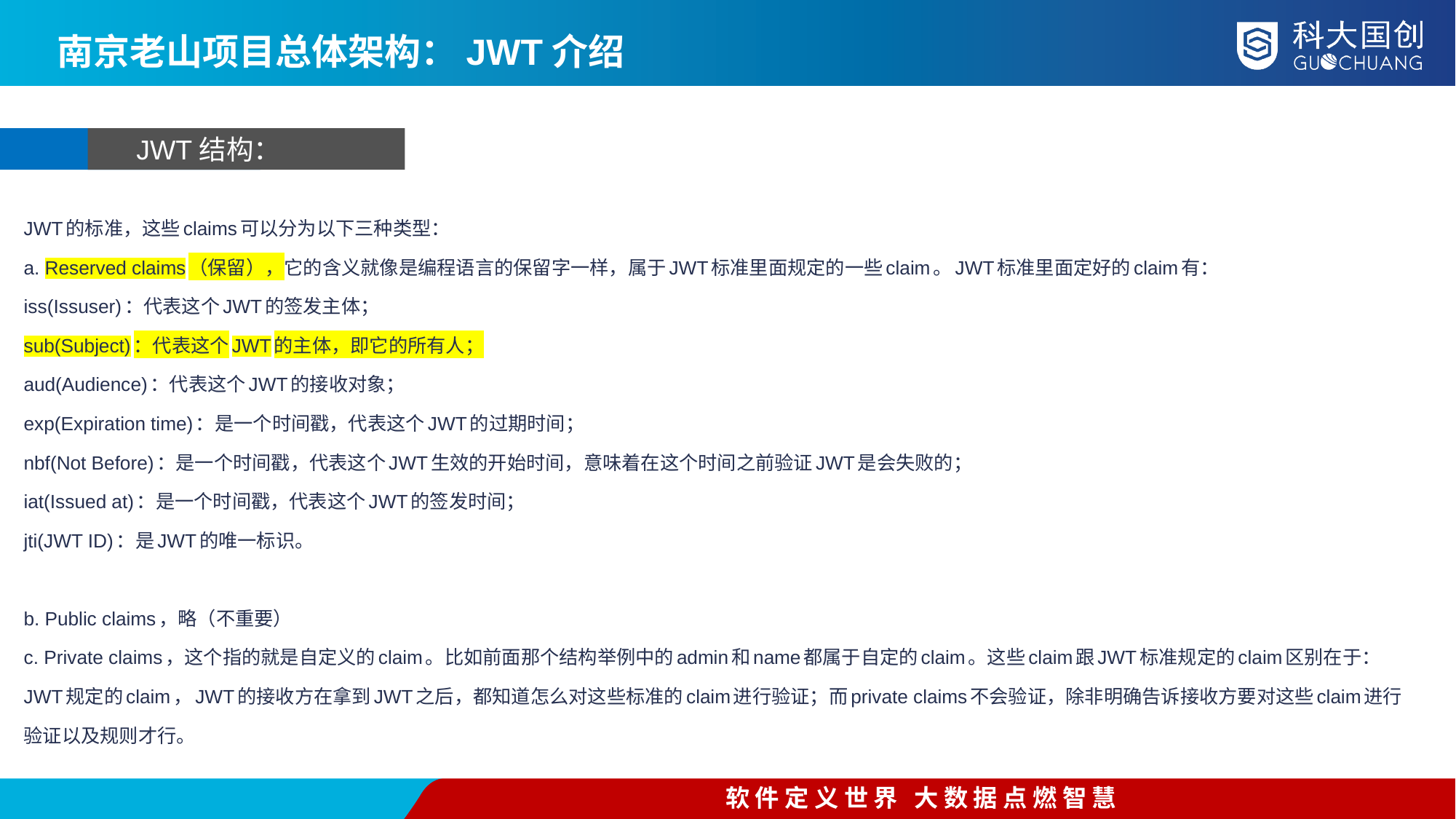

南京老山项目总体架构：JWT介绍
JWT结构：payload

JWT的标准，这些claims可以分为以下三种类型：
a. Reserved claims（保留），它的含义就像是编程语言的保留字一样，属于JWT标准里面规定的一些claim。JWT标准里面定好的claim有：
iss(Issuser)：代表这个JWT的签发主体；
sub(Subject)：代表这个JWT的主体，即它的所有人；
aud(Audience)：代表这个JWT的接收对象；
exp(Expiration time)：是一个时间戳，代表这个JWT的过期时间；
nbf(Not Before)：是一个时间戳，代表这个JWT生效的开始时间，意味着在这个时间之前验证JWT是会失败的；
iat(Issued at)：是一个时间戳，代表这个JWT的签发时间；
jti(JWT ID)：是JWT的唯一标识。

b. Public claims，略（不重要）
c. Private claims，这个指的就是自定义的claim。比如前面那个结构举例中的admin和name都属于自定的claim。这些claim跟JWT标准规定的claim区别在于：JWT规定的claim，JWT的接收方在拿到JWT之后，都知道怎么对这些标准的claim进行验证；而private claims不会验证，除非明确告诉接收方要对这些claim进行验证以及规则才行。